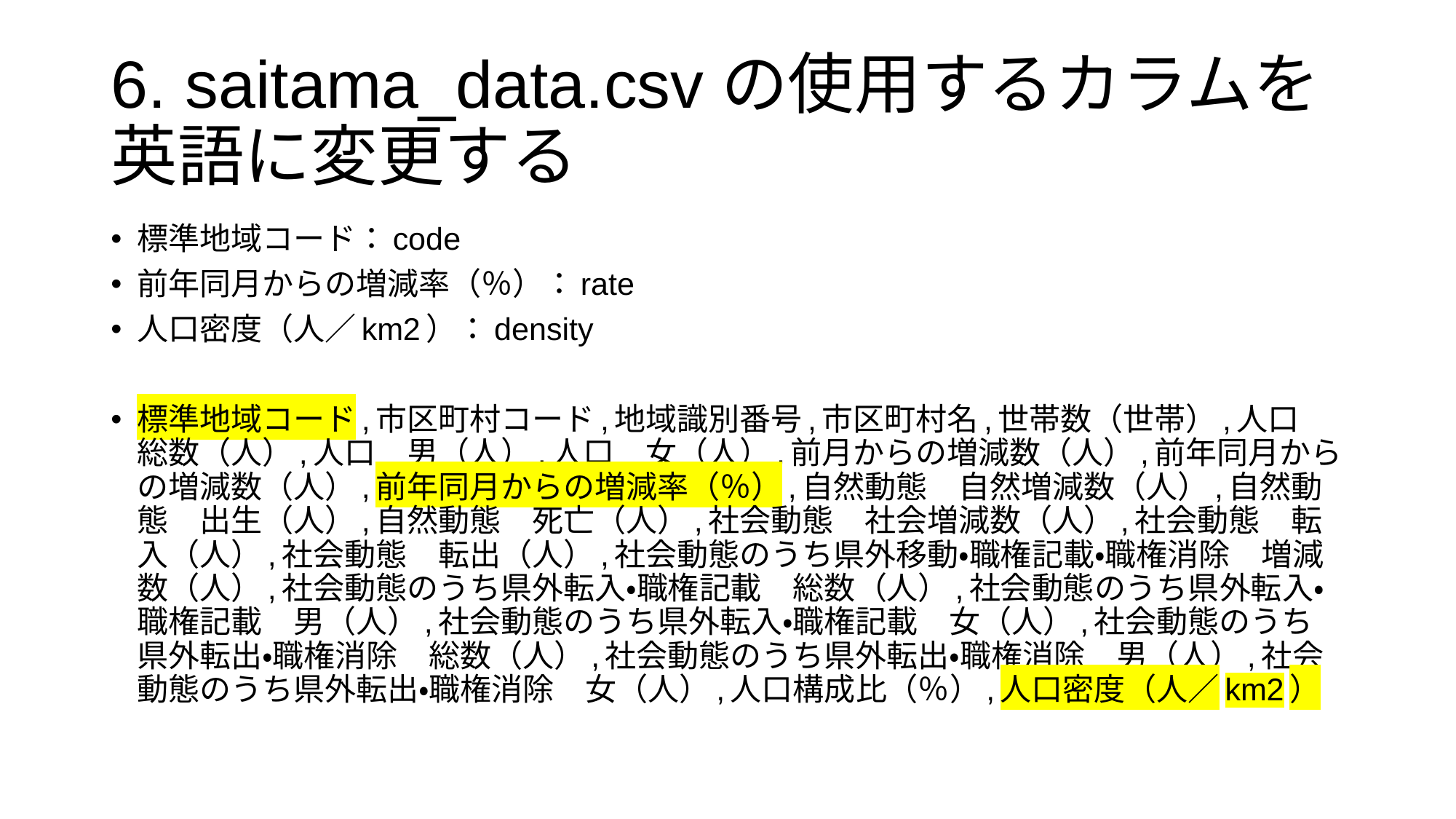

# 6. saitama_data.csvの使用するカラムを英語に変更する
標準地域コード：code
前年同月からの増減率（％）：rate
人口密度（人／km2）：density

標準地域コード,市区町村コード,地域識別番号,市区町村名,世帯数（世帯）,人口　総数（人）,人口　男（人）,人口　女（人）,前月からの増減数（人）,前年同月からの増減数（人）,前年同月からの増減率（％）,自然動態　自然増減数（人）,自然動態　出生（人）,自然動態　死亡（人）,社会動態　社会増減数（人）,社会動態　転入（人）,社会動態　転出（人）,社会動態のうち県外移動・職権記載・職権消除　増減数（人）,社会動態のうち県外転入・職権記載　総数（人）,社会動態のうち県外転入・職権記載　男（人）,社会動態のうち県外転入・職権記載　女（人）,社会動態のうち県外転出・職権消除　総数（人）,社会動態のうち県外転出・職権消除　男（人）,社会動態のうち県外転出・職権消除　女（人）,人口構成比（％）,人口密度（人／km2）